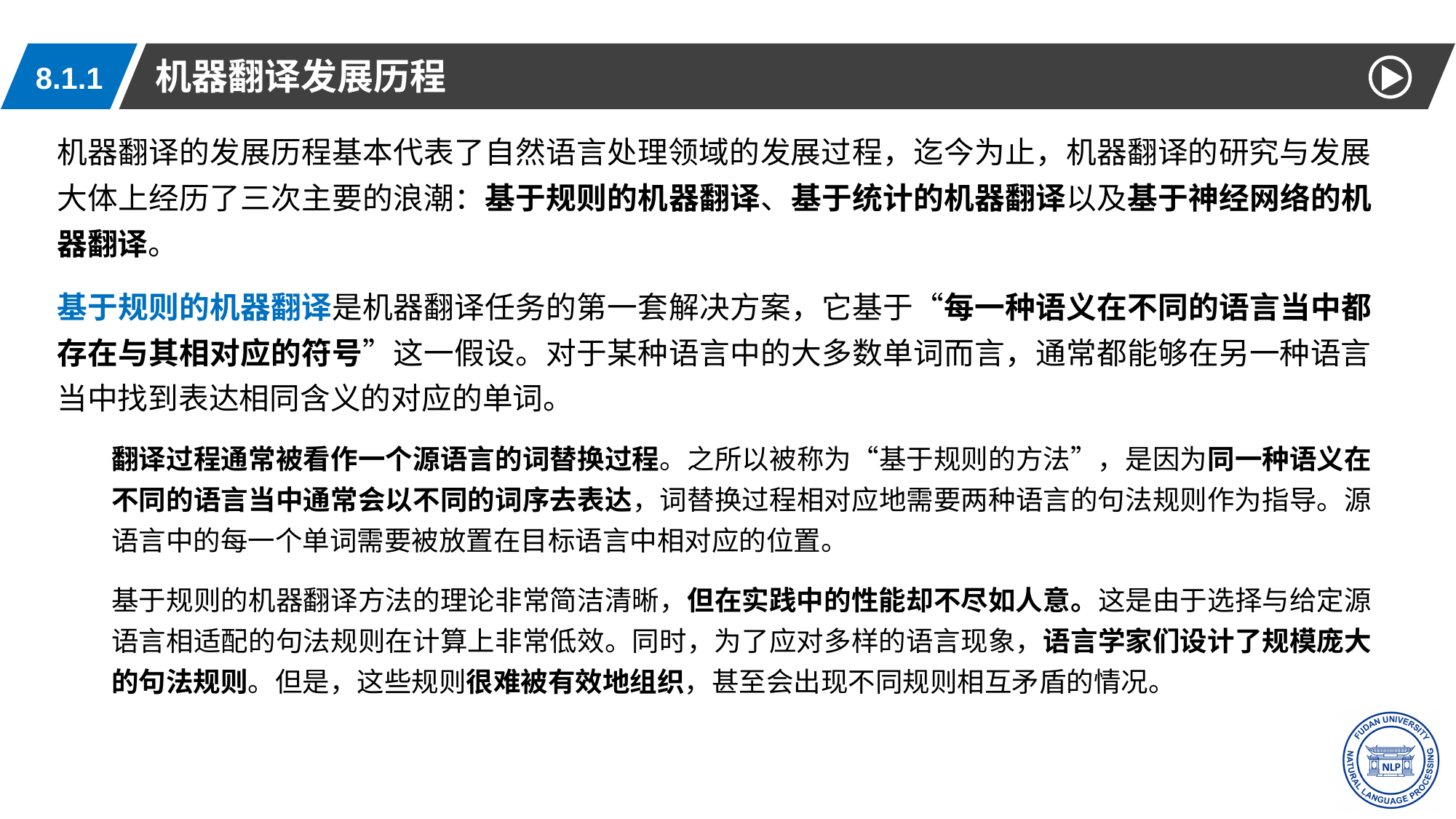

机器翻译发展历程
8.1.1

机器翻译的发展历程基本代表了自然语言处理领域的发展过程，迄今为止，机器翻译的研究与发展大体上经历了三次主要的浪潮：基于规则的机器翻译、基于统计的机器翻译以及基于神经网络的机器翻译。
基于规则的机器翻译是机器翻译任务的第一套解决方案，它基于“每一种语义在不同的语言当中都存在与其相对应的符号”这一假设。对于某种语言中的大多数单词而言，通常都能够在另一种语言当中找到表达相同含义的对应的单词。
翻译过程通常被看作一个源语言的词替换过程。之所以被称为“基于规则的方法”，是因为同一种语义在不同的语言当中通常会以不同的词序去表达，词替换过程相对应地需要两种语言的句法规则作为指导。源语言中的每一个单词需要被放置在目标语言中相对应的位置。
基于规则的机器翻译方法的理论非常简洁清晰，但在实践中的性能却不尽如人意。这是由于选择与给定源语言相适配的句法规则在计算上非常低效。同时，为了应对多样的语言现象，语言学家们设计了规模庞大的句法规则。但是，这些规则很难被有效地组织，甚至会出现不同规则相互矛盾的情况。
6